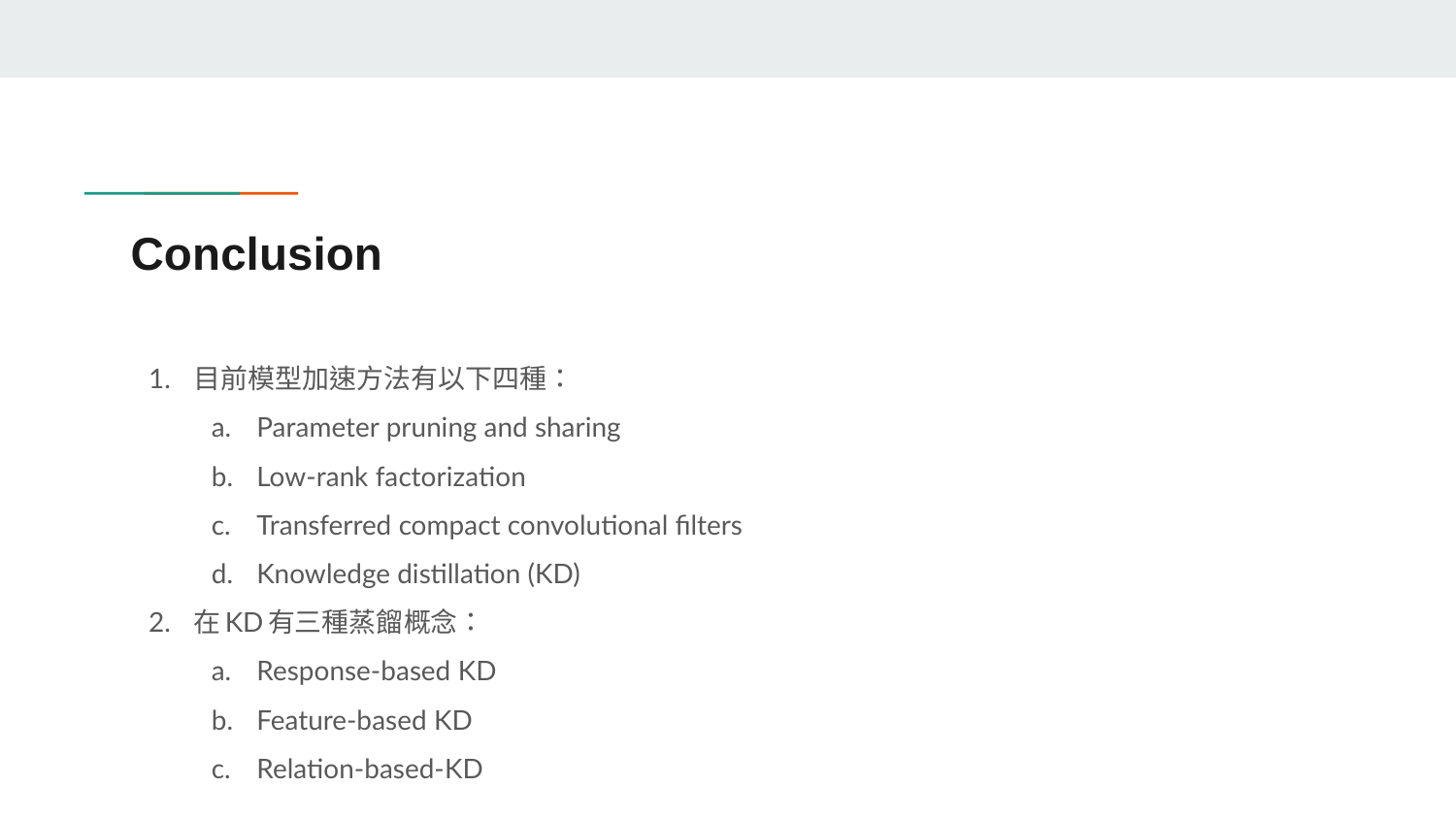

# Conclusion
目前模型加速方法有以下四種：
Parameter pruning and sharing
Low-rank factorization
Transferred compact convolutional filters
Knowledge distillation (KD)
在KD有三種蒸餾概念：
Response-based KD
Feature-based KD
Relation-based-KD